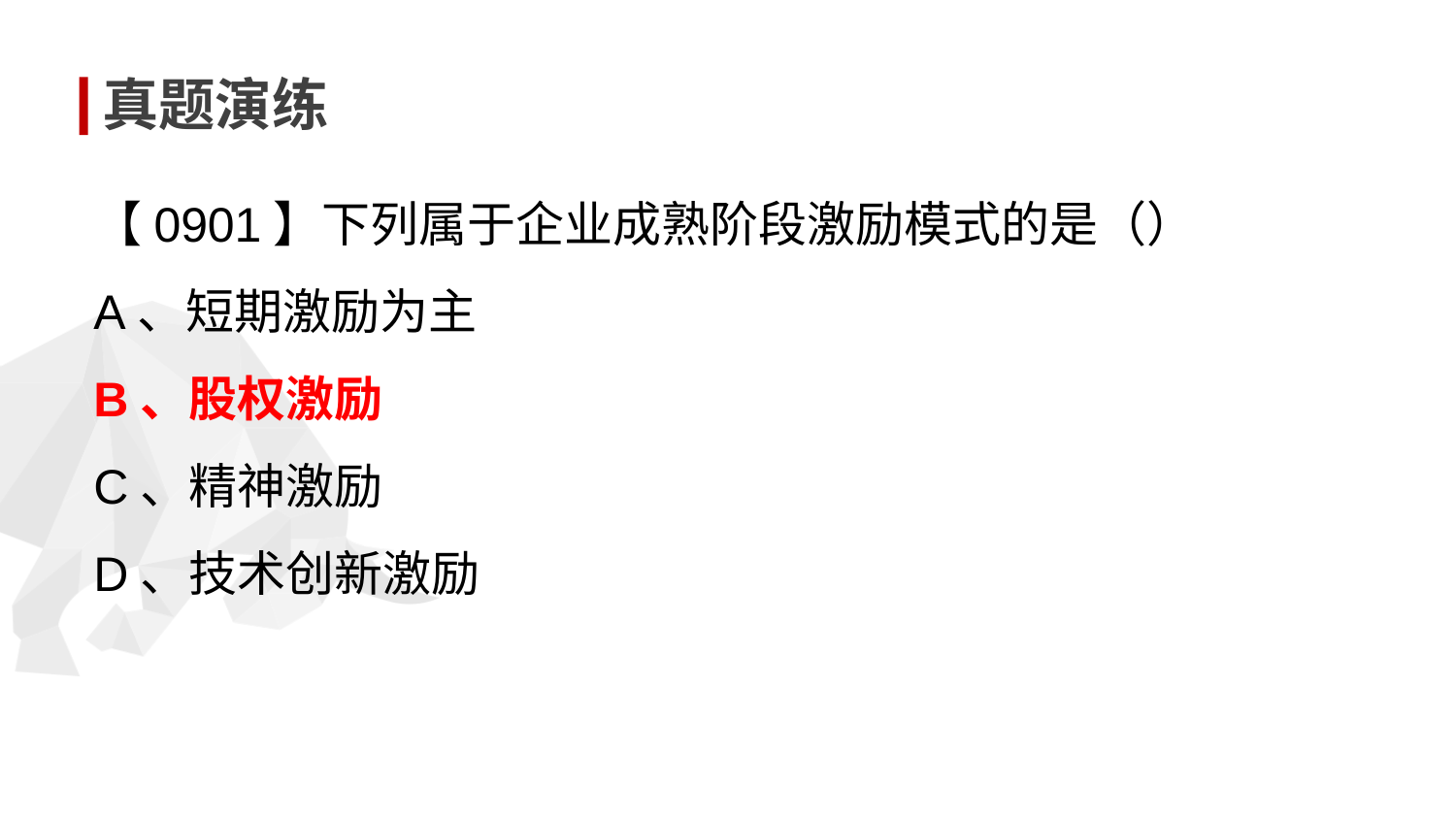

真题演练
【0901】下列属于企业成熟阶段激励模式的是（）
A、短期激励为主
B、股权激励
C、精神激励
D、技术创新激励